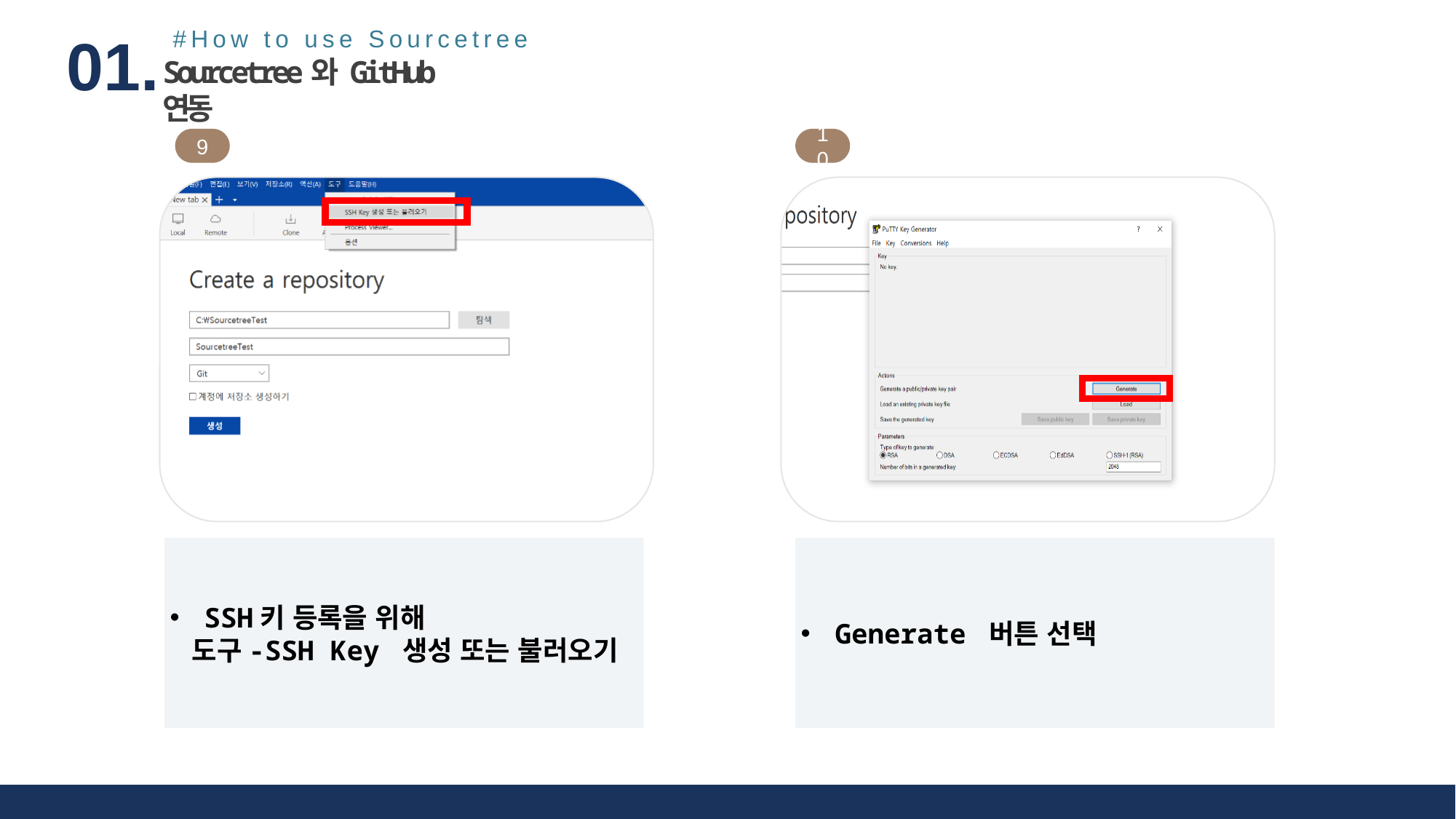

#How to use Sourcetree
01.
Sourcetree와 GitHub 연동
10

9

SSH키 등록을 위해
  도구-SSH Key 생성 또는 불러오기
Generate 버튼 선택